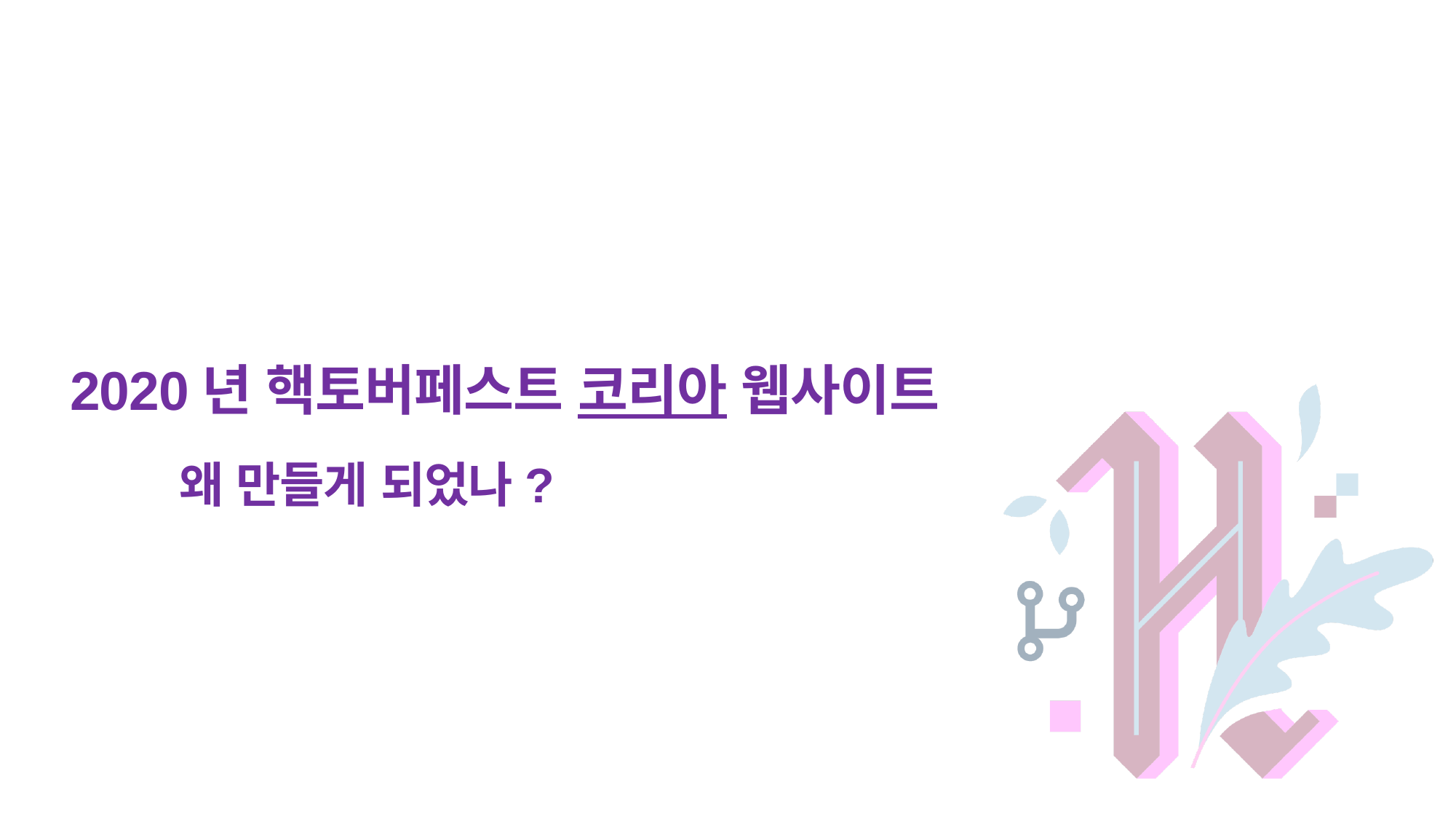

# 2020년 핵토버페스트 코리아 웹사이트
	왜 만들게 되었나?